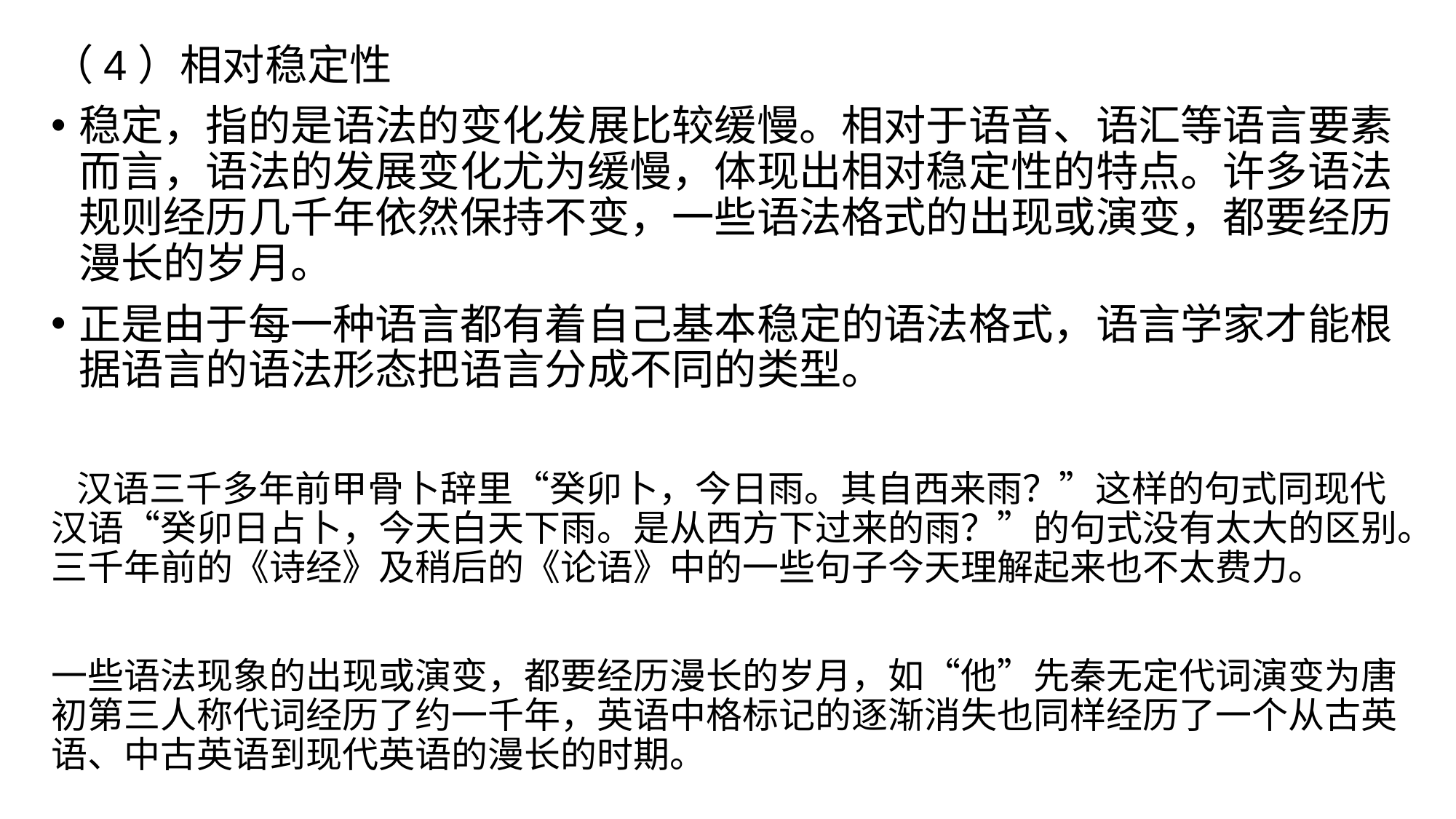

（4）相对稳定性
稳定，指的是语法的变化发展比较缓慢。相对于语音、语汇等语言要素而言，语法的发展变化尤为缓慢，体现出相对稳定性的特点。许多语法规则经历几千年依然保持不变，一些语法格式的出现或演变，都要经历漫长的岁月。
正是由于每一种语言都有着自己基本稳定的语法格式，语言学家才能根据语言的语法形态把语言分成不同的类型。

  汉语三千多年前甲骨卜辞里“癸卯卜，今日雨。其自西来雨？”这样的句式同现代汉语“癸卯日占卜，今天白天下雨。是从西方下过来的雨？”的句式没有太大的区别。三千年前的《诗经》及稍后的《论语》中的一些句子今天理解起来也不太费力。

一些语法现象的出现或演变，都要经历漫长的岁月，如“他”先秦无定代词演变为唐初第三人称代词经历了约一千年，英语中格标记的逐渐消失也同样经历了一个从古英语、中古英语到现代英语的漫长的时期。